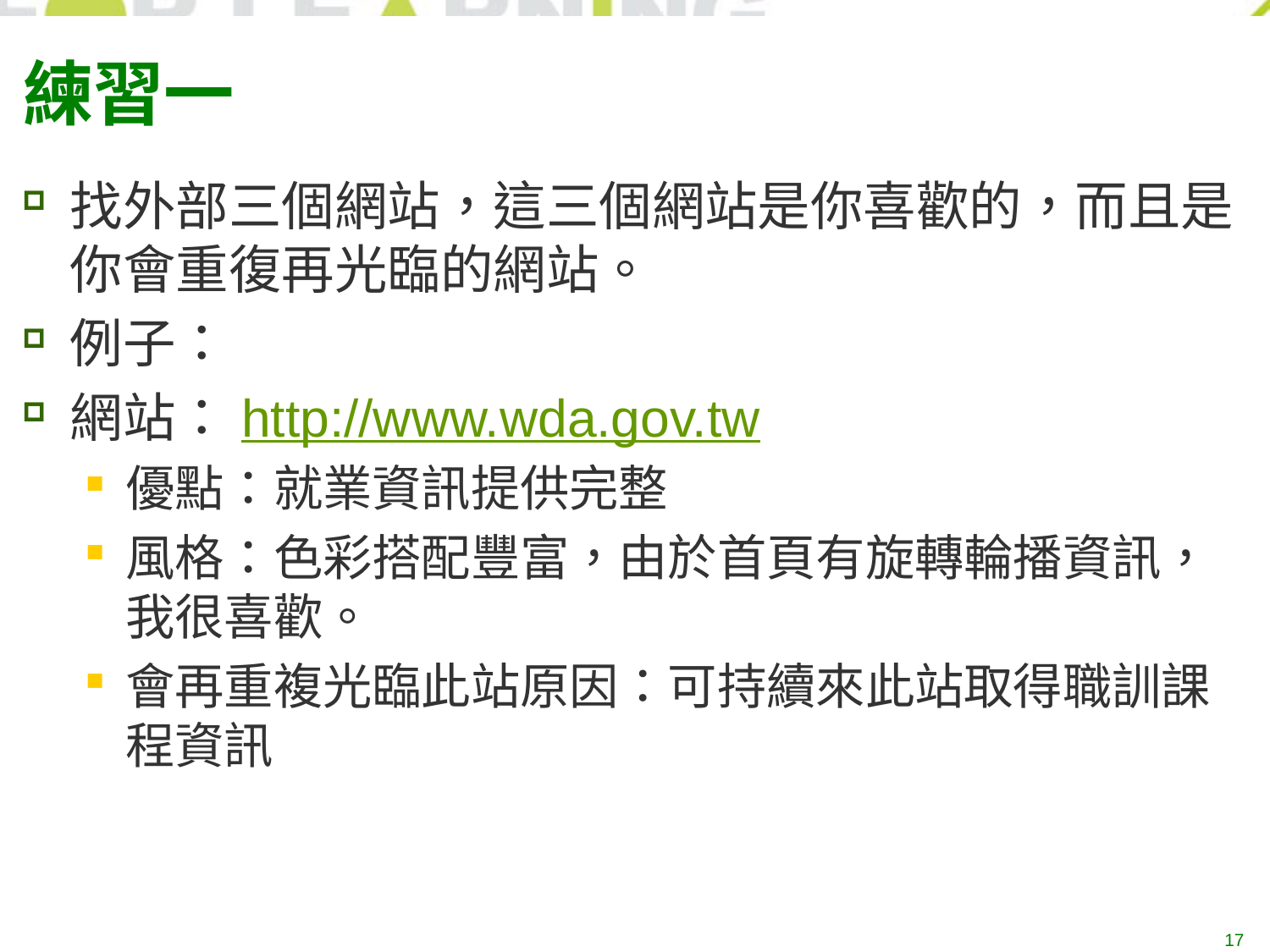

# 練習一
找外部三個網站，這三個網站是你喜歡的，而且是你會重復再光臨的網站。
例子：
網站：http://www.wda.gov.tw
優點：就業資訊提供完整
風格：色彩搭配豐富，由於首頁有旋轉輪播資訊，我很喜歡。
會再重複光臨此站原因：可持續來此站取得職訓課程資訊
17